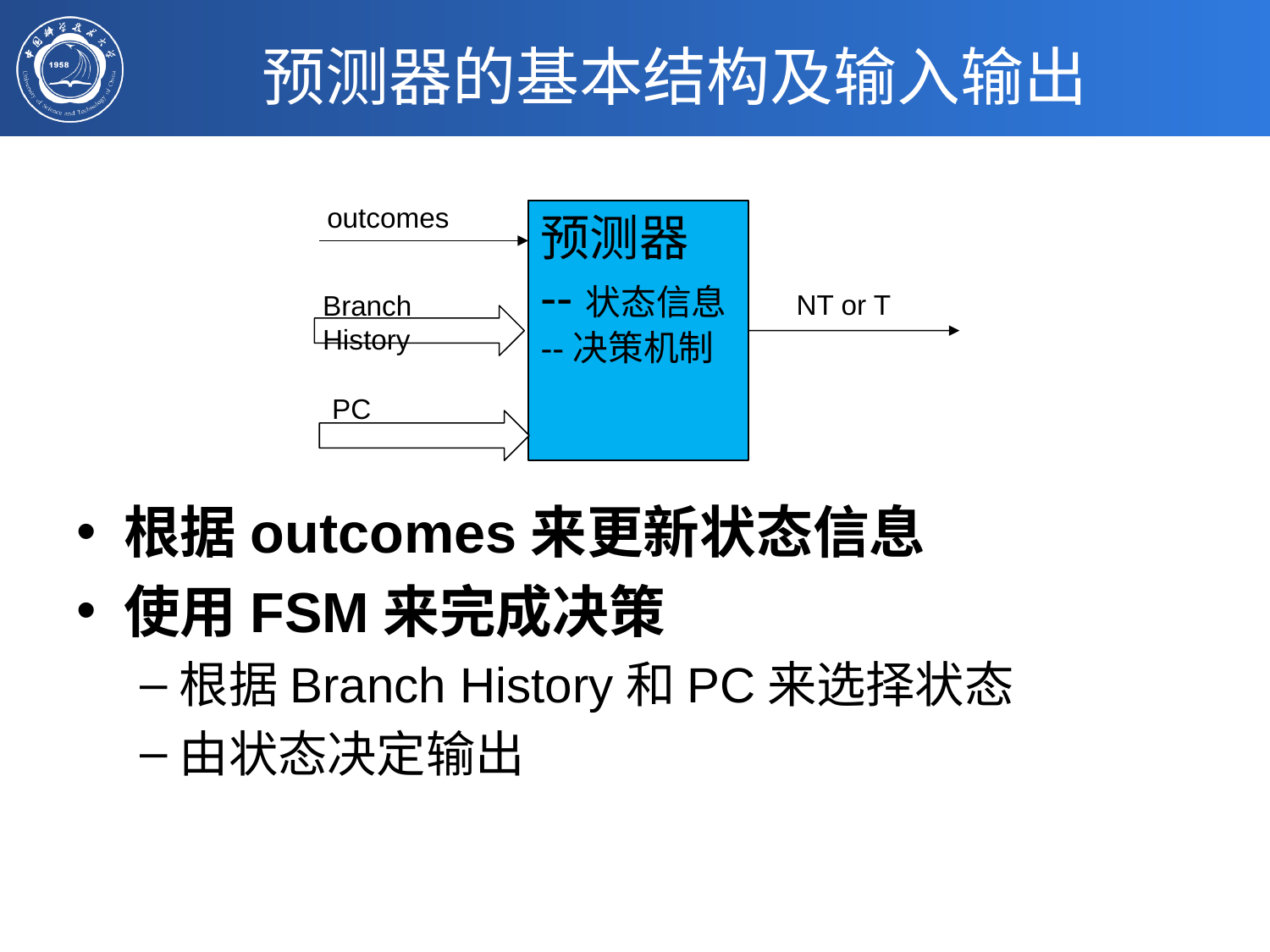

# 预测器的基本结构及输入输出

根据outcomes来更新状态信息
使用FSM来完成决策
根据Branch History和PC来选择状态
由状态决定输出
outcomes
预测器
--状态信息
--决策机制
NT or T
Branch History

PC